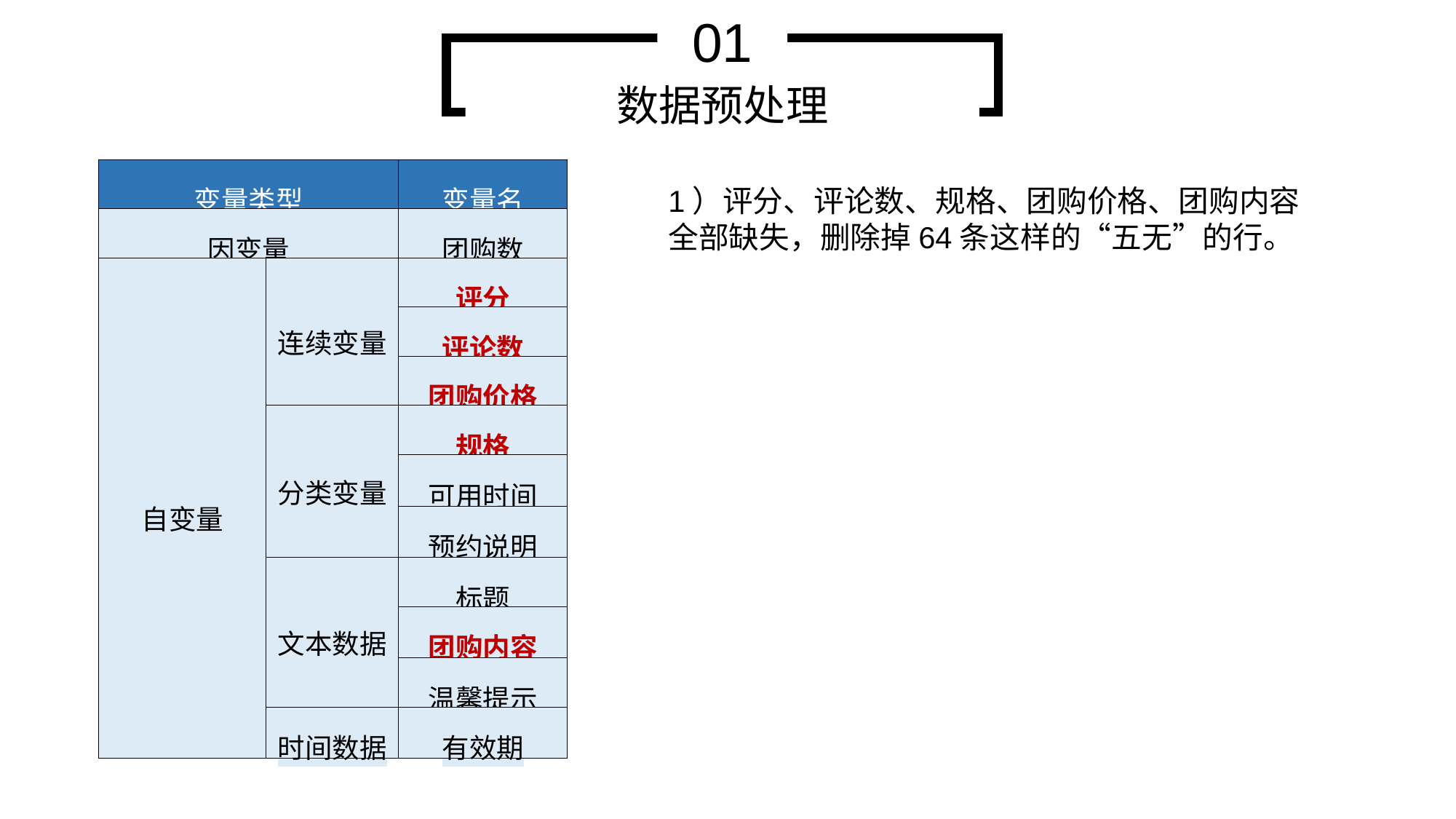

01

数据预处理
| 变量类型 |  | 变量名 |
| --- | --- | --- |
| 因变量 |  | 团购数 |
| 自变量 | 连续变量 | 评分 |
|  |  | 评论数 |
|  |  | 团购价格 |
|  | 分类变量 | 规格 |
|  |  | 可用时间 |
|  |  | 预约说明 |
|  | 文本数据 | 标题 |
|  |  | 团购内容 |
|  |  | 温馨提示 |
|  | 时间数据 | 有效期 |
1）评分、评论数、规格、团购价格、团购内容全部缺失，删除掉64条这样的“五无”的行。